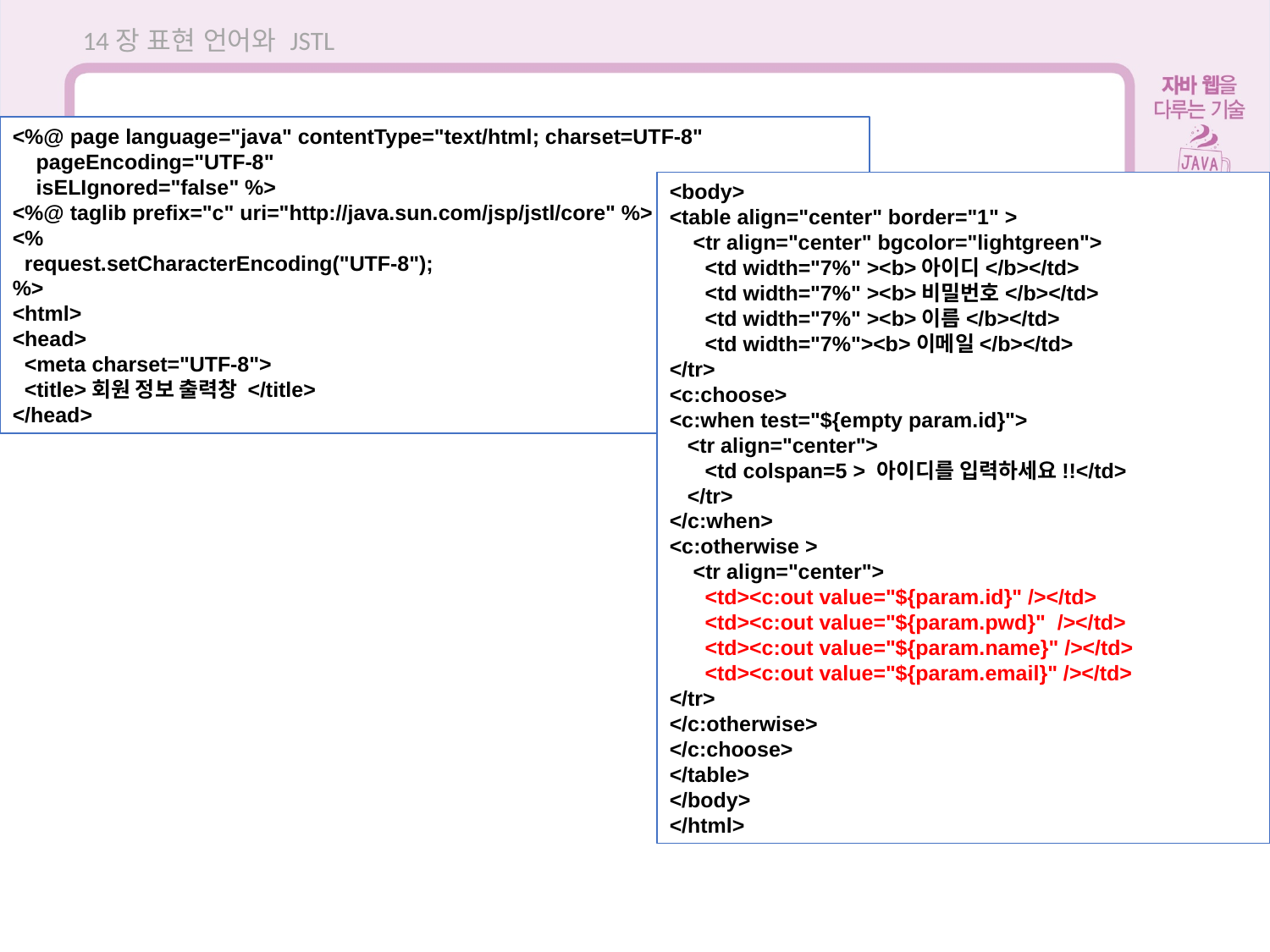

14장 표현 언어와 JSTL
<%@ page language="java" contentType="text/html; charset=UTF-8"
    pageEncoding="UTF-8"
    isELIgnored="false" %>
<%@ taglib prefix="c" uri="http://java.sun.com/jsp/jstl/core" %>
<%
  request.setCharacterEncoding("UTF-8");
%>
<html>
<head>
  <meta charset="UTF-8">
  <title>회원 정보 출력창 </title>
</head>
<body>
<table align="center" border="1" >
    <tr align="center" bgcolor="lightgreen">
      <td width="7%" ><b>아이디</b></td>
      <td width="7%" ><b>비밀번호</b></td>
      <td width="7%" ><b>이름</b></td>
      <td width="7%"><b>이메일</b></td>
</tr>
<c:choose>
<c:when test="${empty param.id}">
   <tr align="center">
      <td colspan=5 > 아이디를 입력하세요!!</td>
   </tr>
</c:when>
<c:otherwise >
    <tr align="center">
      <td><c:out value="${param.id}" /></td>
      <td><c:out value="${param.pwd}"  /></td>
      <td><c:out value="${param.name}" /></td>
      <td><c:out value="${param.email}" /></td>
</tr>
</c:otherwise>
</c:choose>
</table>
</body>
</html>